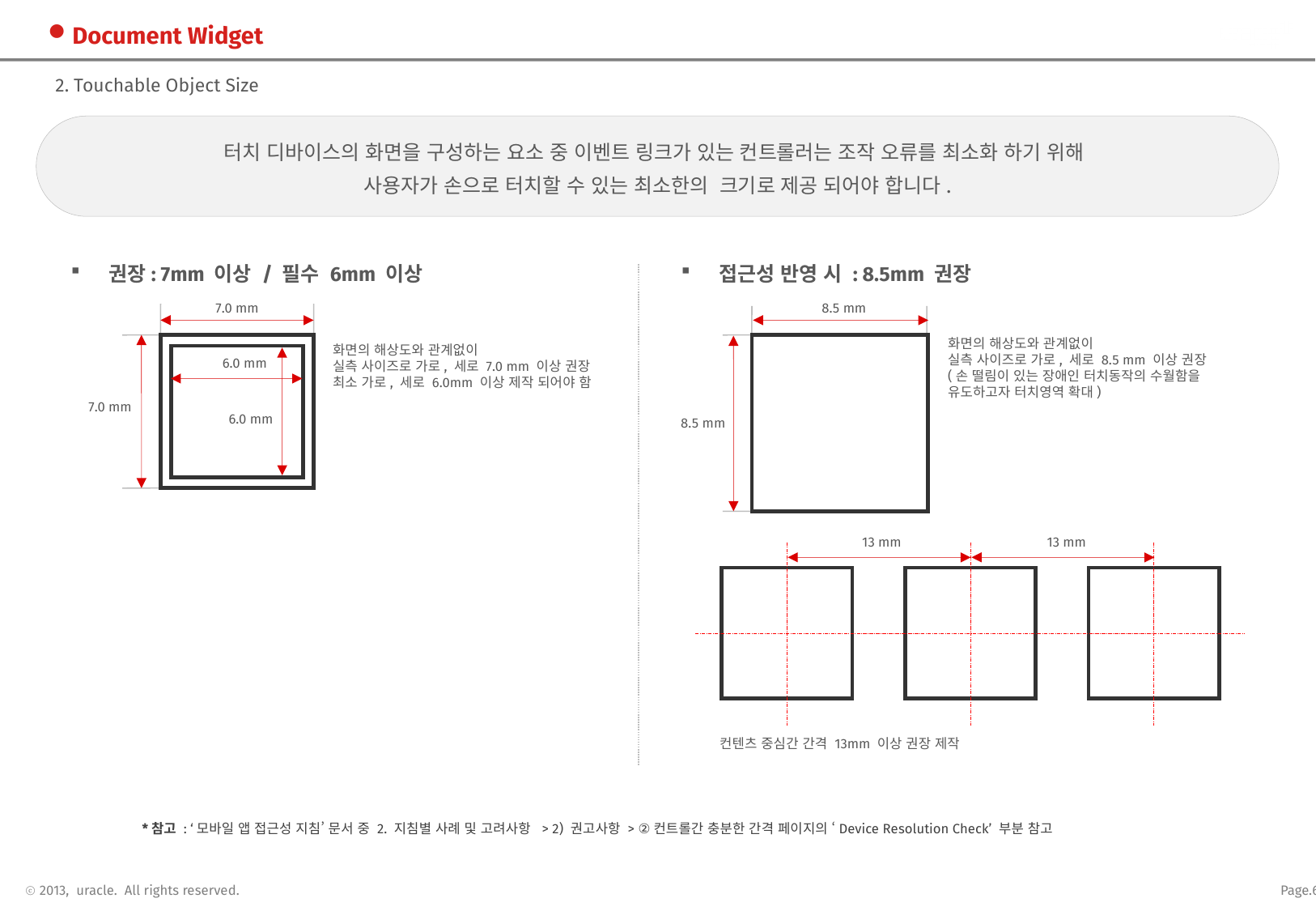

# Document Widget
2. Touchable Object Size

터치 디바이스의 화면을 구성하는 요소 중 이벤트 링크가 있는 컨트롤러는 조작 오류를 최소화 하기 위해
사용자가 손으로 터치할 수 있는 최소한의  크기로 제공 되어야 합니다.
 권장: 7mm 이상 / 필수 6mm 이상
 접근성 반영 시 : 8.5mm 권장
7.0 mm

6.0 mm

7.0 mm
6.0 mm

8.5 mm

8.5 mm

화면의 해상도와 관계없이
실측 사이즈로 가로, 세로 8.5 mm 이상 권장
(손 떨림이 있는 장애인 터치동작의 수월함을
유도하고자 터치영역 확대)
화면의 해상도와 관계없이
실측 사이즈로 가로, 세로 7.0 mm 이상 권장
최소 가로, 세로 6.0mm 이상 제작 되어야 함
13 mm
13 mm

컨텐츠 중심간 간격 13mm 이상 권장 제작
*참고 : ‘모바일 앱 접근성 지침’ 문서 중 2. 지침별 사례 및 고려사항  > 2) 권고사항 > ②컨트롤간 충분한 간격 페이지의 ‘Device Resolution Check’ 부분 참고